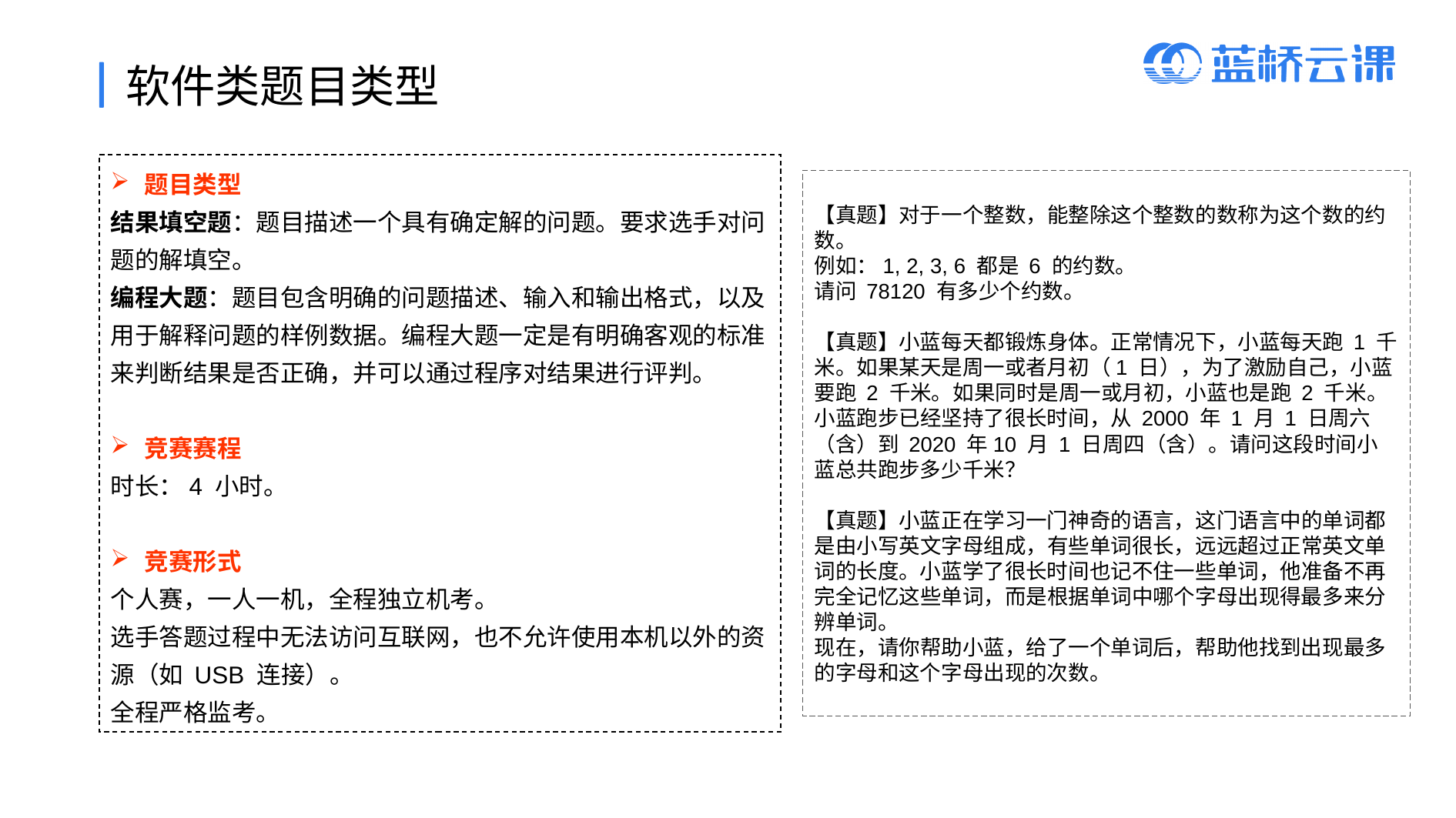

软件类题目类型

题目类型
结果填空题：题目描述一个具有确定解的问题。要求选手对问题的解填空。
编程大题：题目包含明确的问题描述、输入和输出格式，以及用于解释问题的样例数据。编程大题一定是有明确客观的标准来判断结果是否正确，并可以通过程序对结果进行评判。

竞赛赛程
时长：4 小时。

竞赛形式
个人赛，一人一机，全程独立机考。
选手答题过程中无法访问互联网，也不允许使用本机以外的资源（如 USB 连接）。
全程严格监考。

【真题】对于一个整数，能整除这个整数的数称为这个数的约数。
例如：1, 2, 3, 6 都是 6 的约数。
请问 78120 有多少个约数。

【真题】小蓝每天都锻炼身体。正常情况下，小蓝每天跑 1 千米。如果某天是周一或者月初（1 日），为了激励自己，小蓝要跑 2 千米。如果同时是周一或月初，小蓝也是跑 2 千米。
小蓝跑步已经坚持了很长时间，从 2000 年 1 月 1 日周六（含）到 2020 年10 月 1 日周四（含）。请问这段时间小蓝总共跑步多少千米？

【真题】小蓝正在学习一门神奇的语言，这门语言中的单词都是由小写英文字母组成，有些单词很长，远远超过正常英文单词的长度。小蓝学了很长时间也记不住一些单词，他准备不再完全记忆这些单词，而是根据单词中哪个字母出现得最多来分辨单词。
现在，请你帮助小蓝，给了一个单词后，帮助他找到出现最多的字母和这个字母出现的次数。